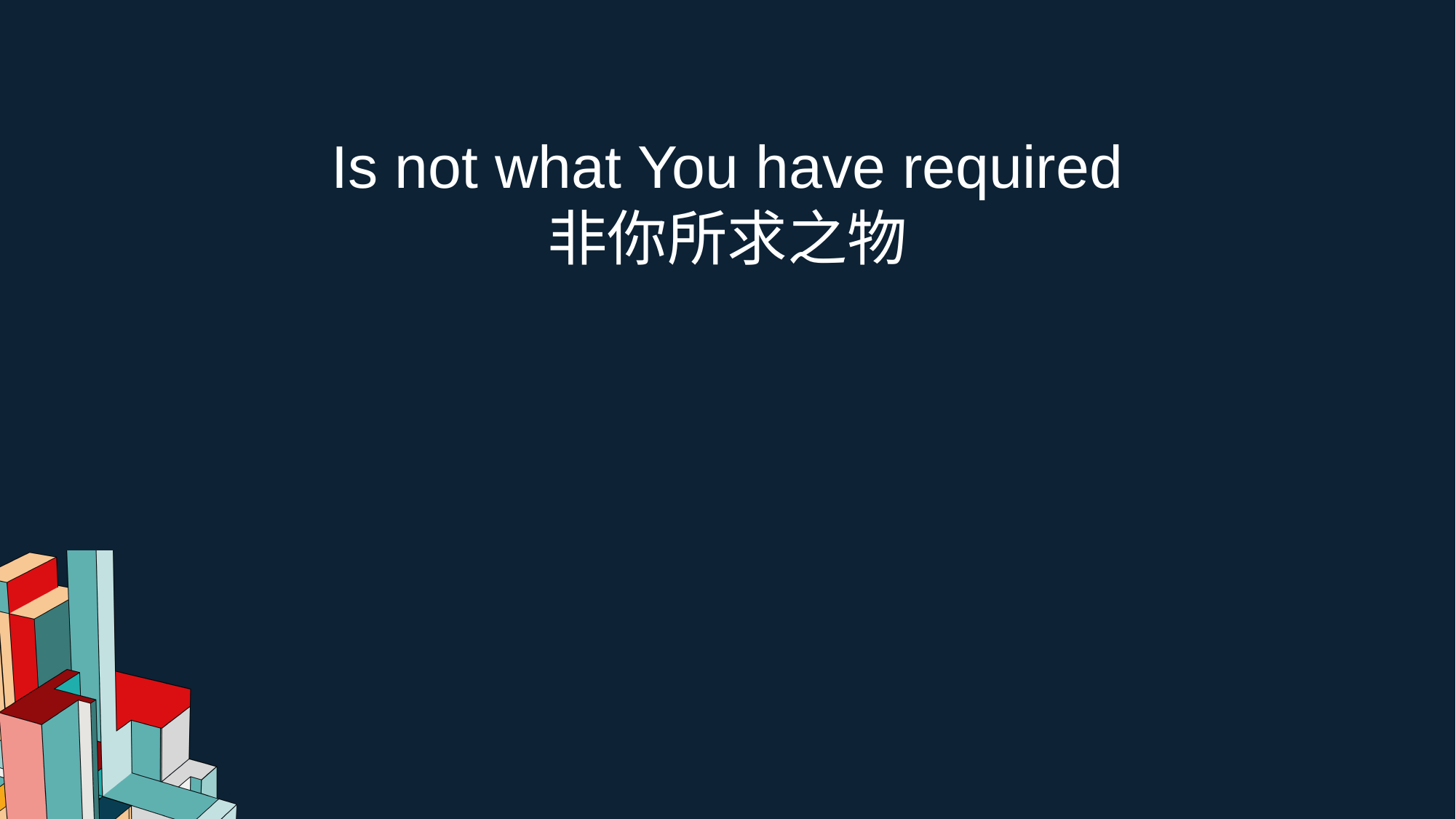

Is not what You have required
非你所求之物